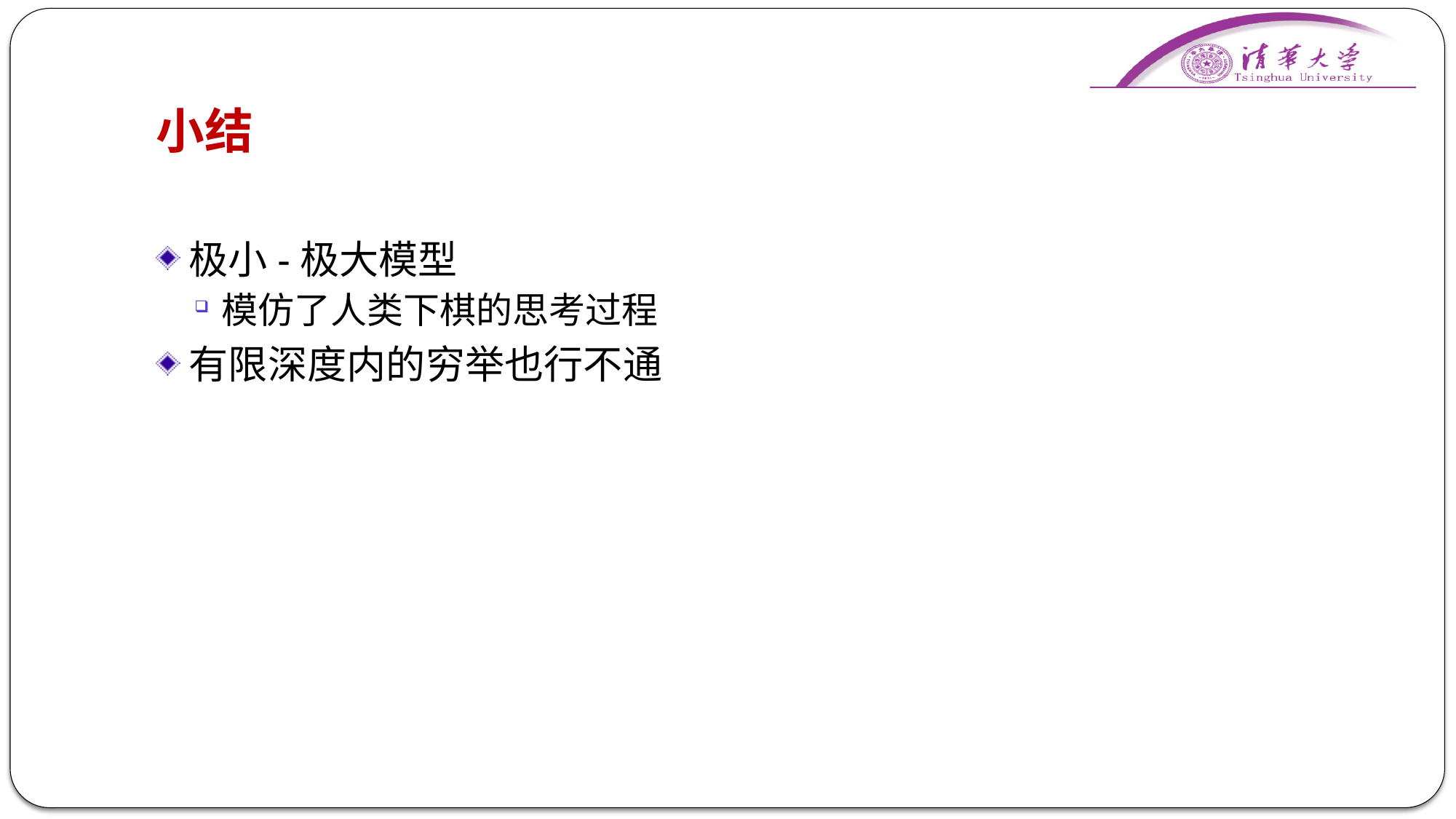

# 小结

极小-极大模型
模仿了人类下棋的思考过程
有限深度内的穷举也行不通